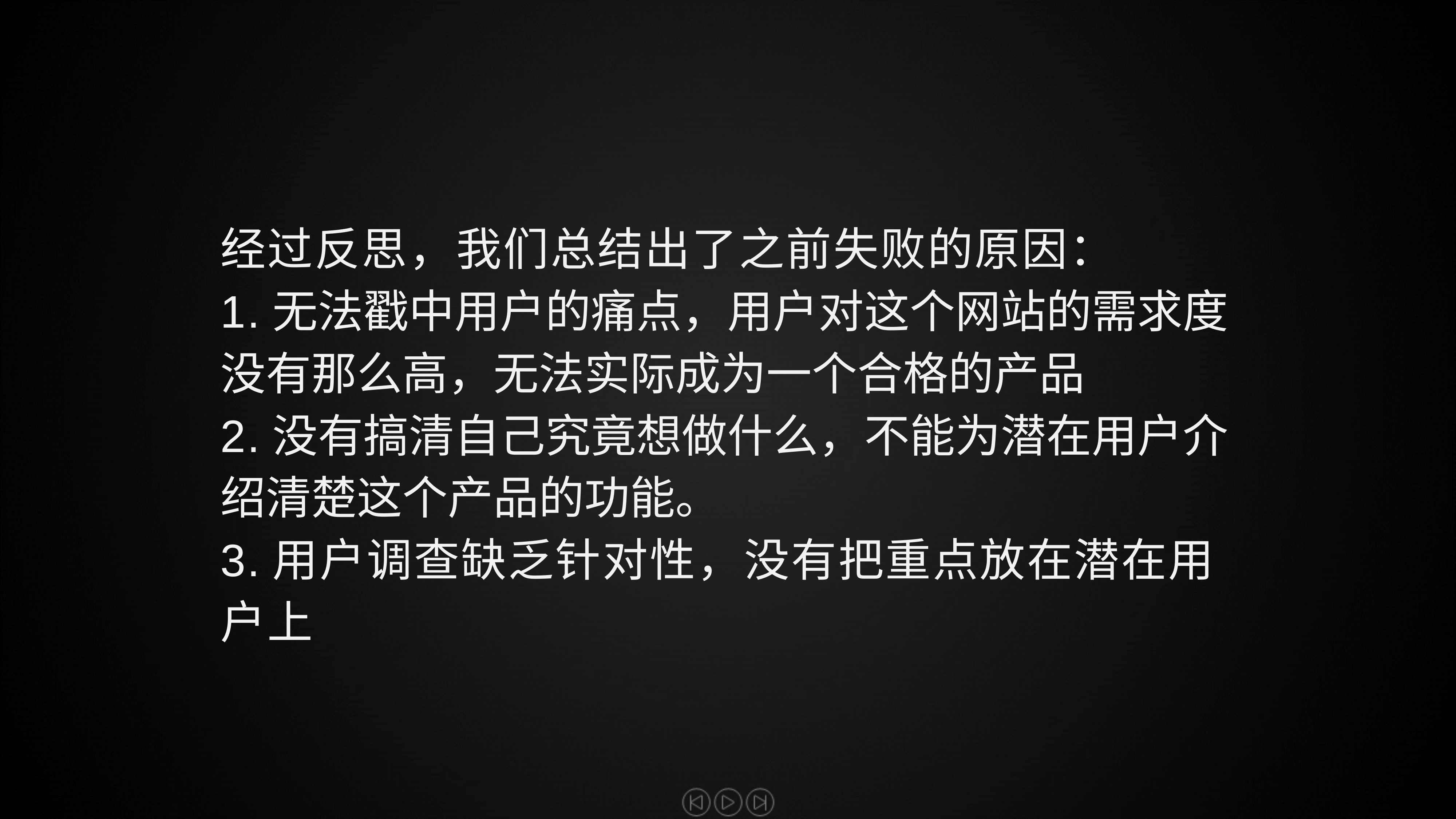

经过反思，我们总结出了之前失败的原因：
1.无法戳中用户的痛点，用户对这个网站的需求度没有那么高，无法实际成为一个合格的产品
2.没有搞清自己究竟想做什么，不能为潜在用户介绍清楚这个产品的功能。
3.用户调查缺乏针对性，没有把重点放在潜在用户上